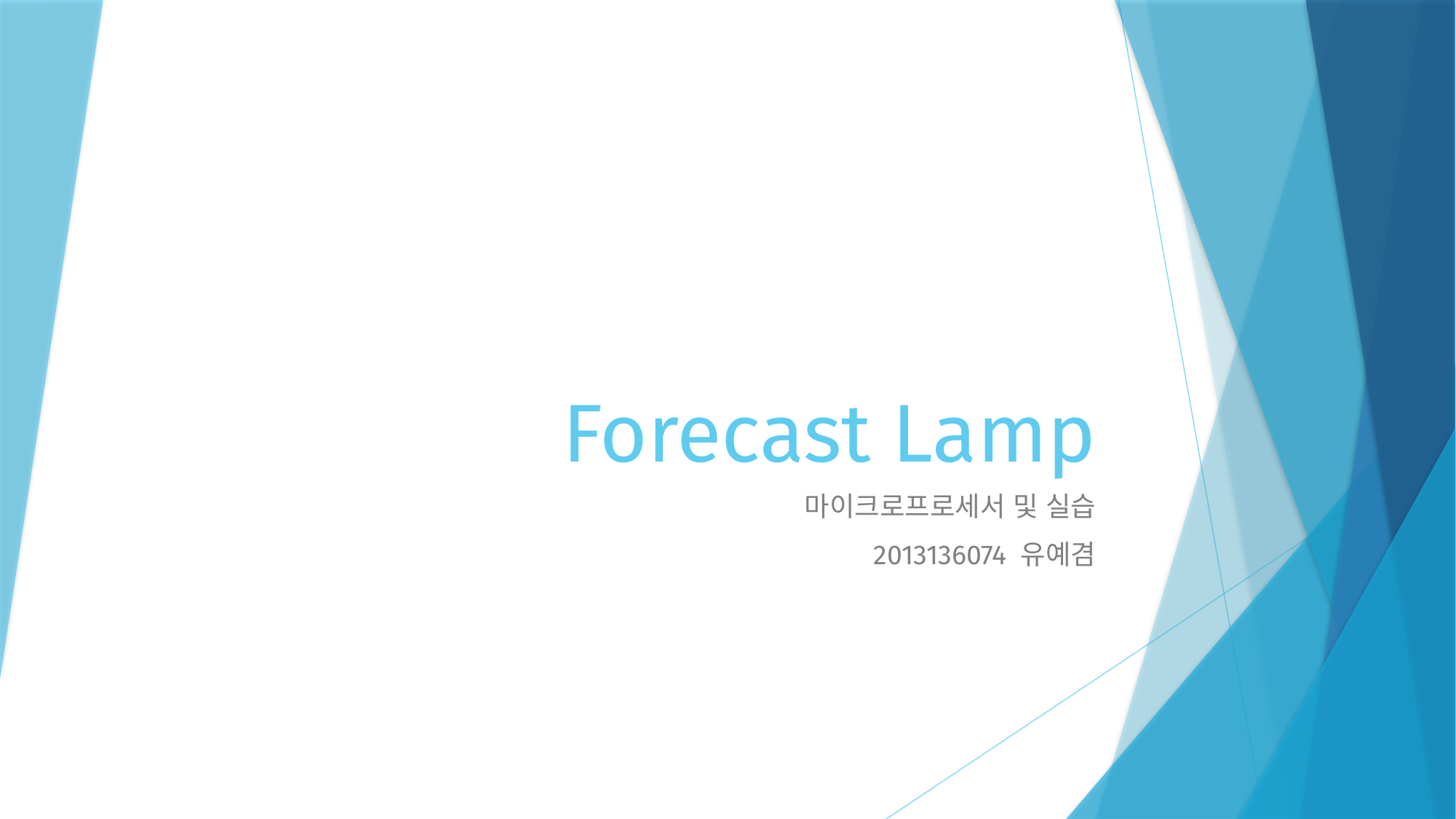

# Forecast Lamp
마이크로프로세서 및 실습
2013136074 유예겸